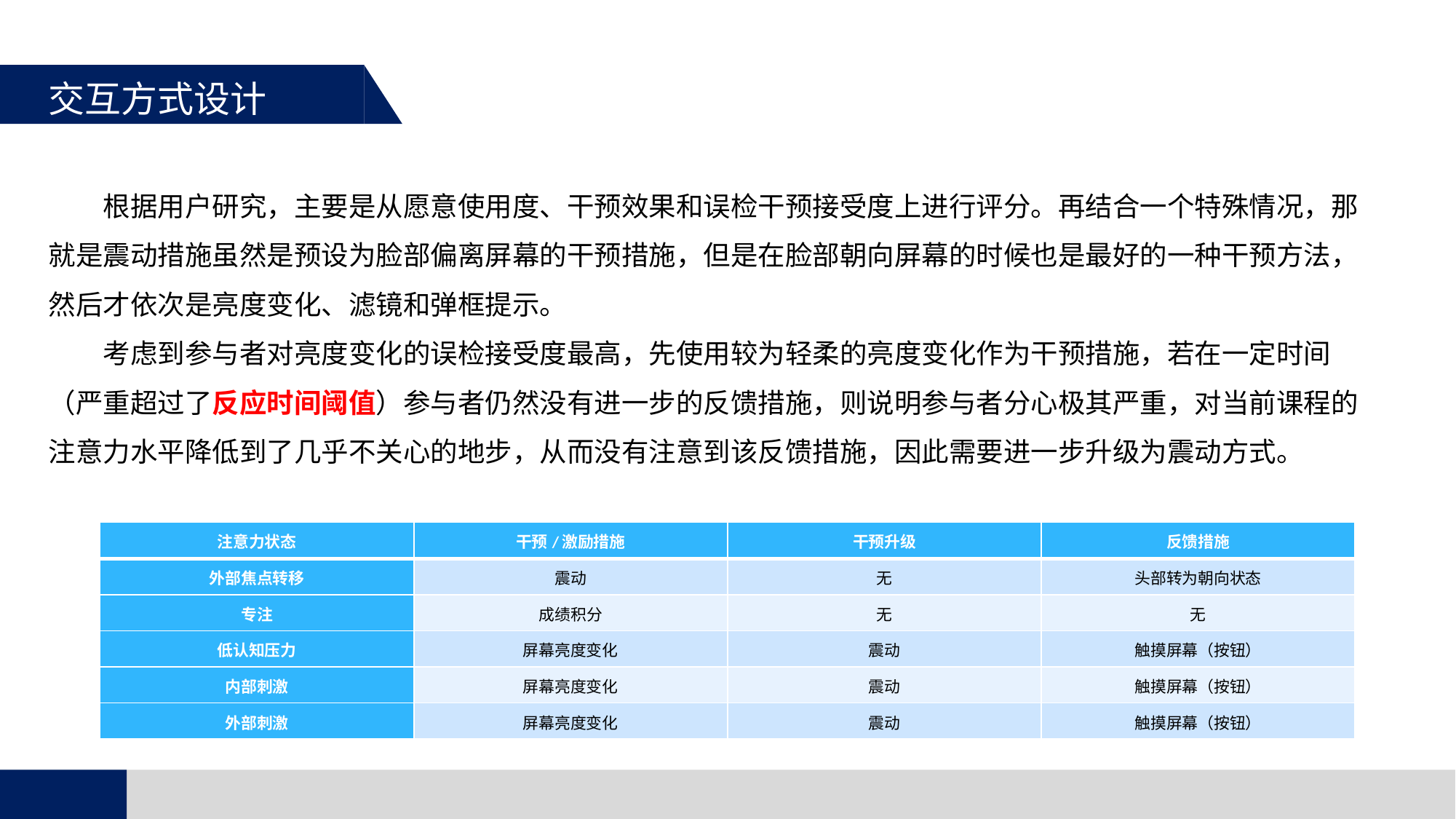

交互方式设计
根据用户研究，主要是从愿意使用度、干预效果和误检干预接受度上进行评分。再结合一个特殊情况，那就是震动措施虽然是预设为脸部偏离屏幕的干预措施，但是在脸部朝向屏幕的时候也是最好的一种干预方法，然后才依次是亮度变化、滤镜和弹框提示。
考虑到参与者对亮度变化的误检接受度最高，先使用较为轻柔的亮度变化作为干预措施，若在一定时间（严重超过了反应时间阈值）参与者仍然没有进一步的反馈措施，则说明参与者分心极其严重，对当前课程的注意力水平降低到了几乎不关心的地步，从而没有注意到该反馈措施，因此需要进一步升级为震动方式。
| 注意力状态 | 干预/激励措施 | 干预升级 | 反馈措施 |
| --- | --- | --- | --- |
| 外部焦点转移 | 震动 | 无 | 头部转为朝向状态 |
| 专注 | 成绩积分 | 无 | 无 |
| 低认知压力 | 屏幕亮度变化 | 震动 | 触摸屏幕（按钮） |
| 内部刺激 | 屏幕亮度变化 | 震动 | 触摸屏幕（按钮） |
| 外部刺激 | 屏幕亮度变化 | 震动 | 触摸屏幕（按钮） |